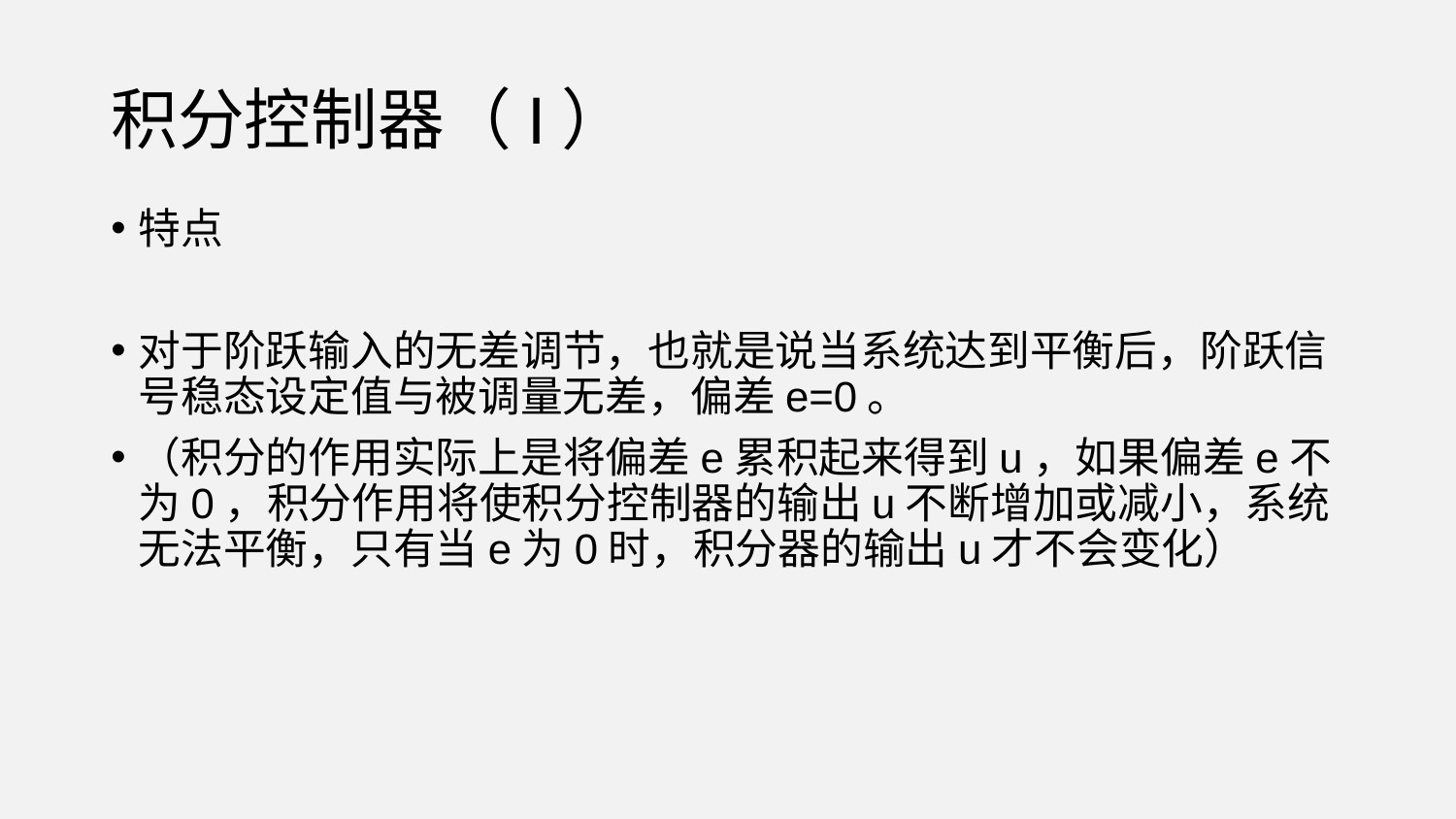

# 积分控制器（I）
特点

对于阶跃输入的无差调节，也就是说当系统达到平衡后，阶跃信号稳态设定值与被调量无差，偏差e=0。
（积分的作用实际上是将偏差e累积起来得到u，如果偏差e不为0，积分作用将使积分控制器的输出u不断增加或减小，系统无法平衡，只有当e为0时，积分器的输出u才不会变化）